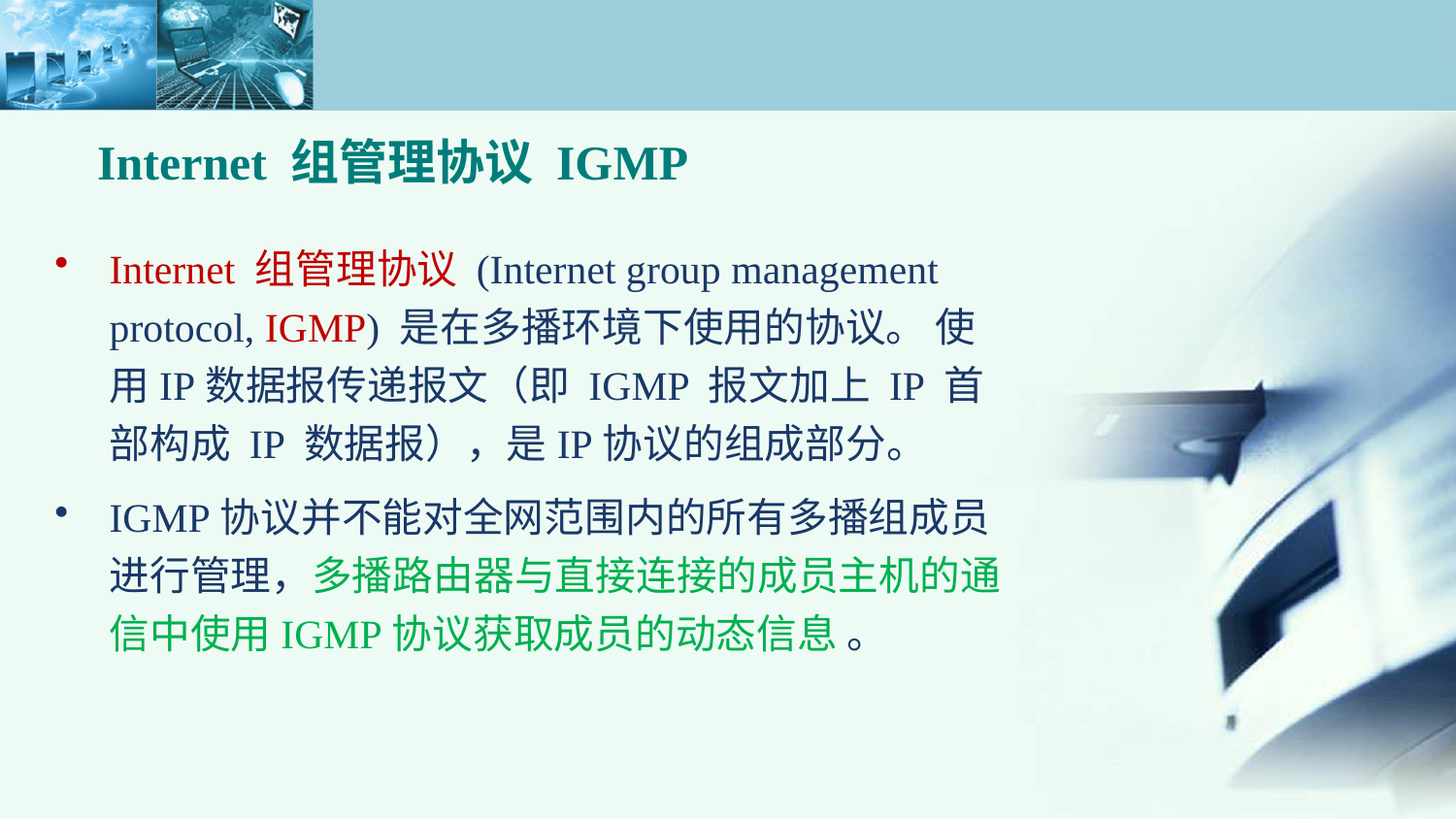

Internet 组管理协议 IGMP
Internet 组管理协议 (Internet group management protocol, IGMP) 是在多播环境下使用的协议。 使用IP数据报传递报文（即 IGMP 报文加上 IP 首部构成 IP 数据报），是IP协议的组成部分。
IGMP协议并不能对全网范围内的所有多播组成员进行管理，多播路由器与直接连接的成员主机的通信中使用IGMP协议获取成员的动态信息 。